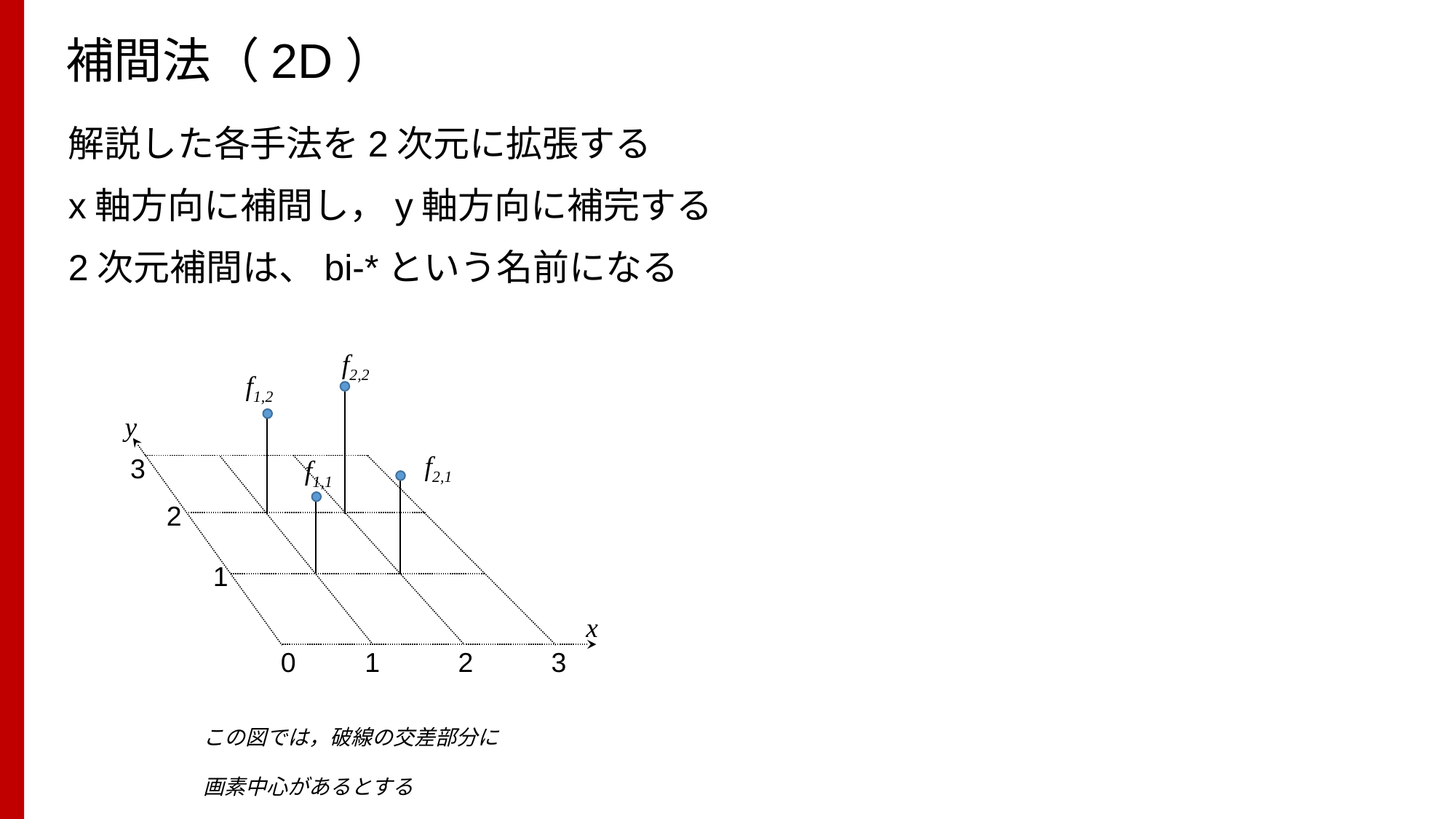

62
# 補間法（2D）
解説した各手法を2次元に拡張する
x軸方向に補間し，y軸方向に補完する
2次元補間は、bi-*という名前になる
f2,2
f1,2

y
f2,1
3
f1,1
2
1
x
0
1
2
3
この図では，破線の交差部分に
画素中心があるとする